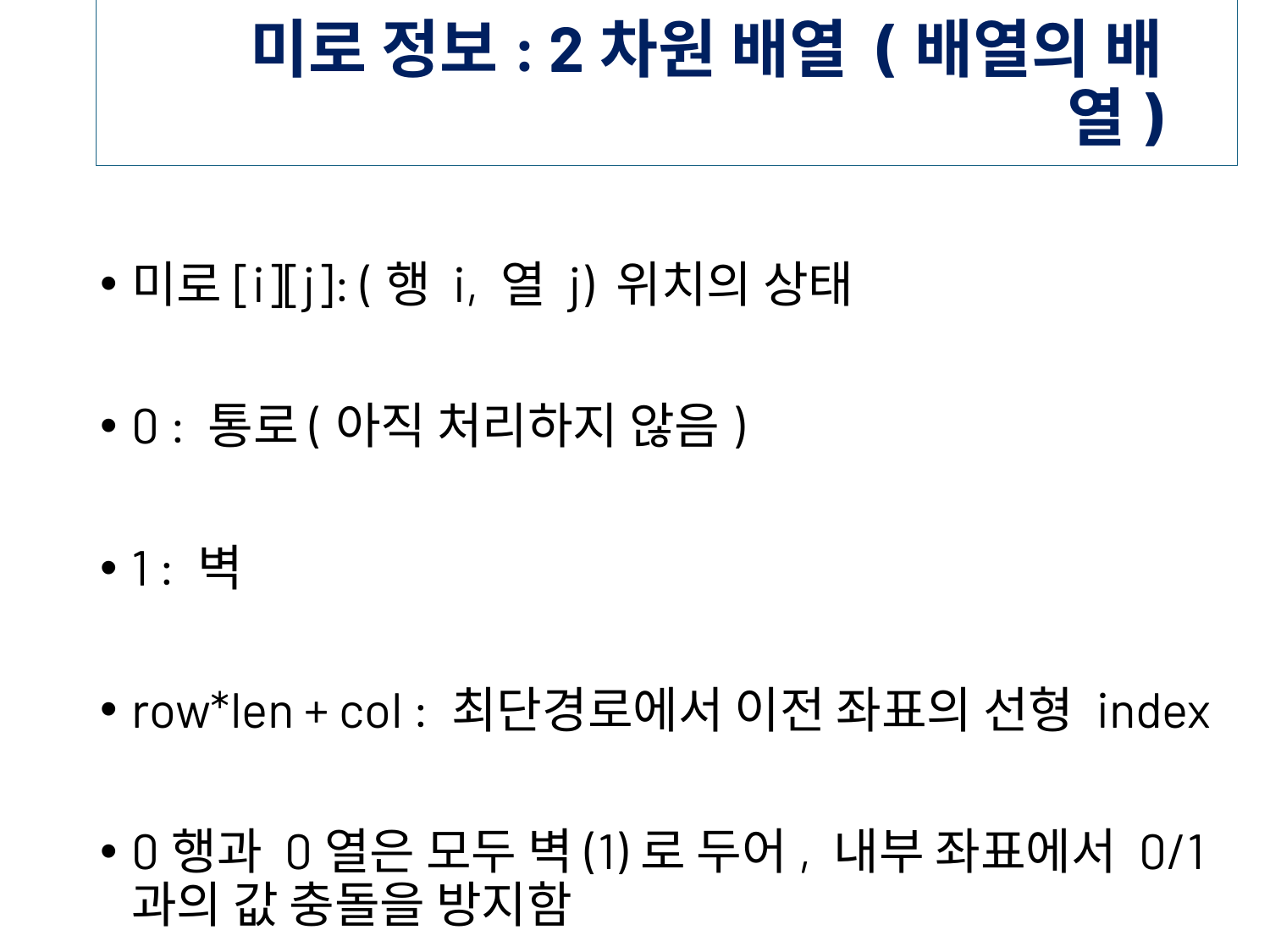

# 미로 정보: 2차원 배열 (배열의 배열)
미로[i][j]: (행 i, 열 j) 위치의 상태

0 : 통로(아직 처리하지 않음)

1 : 벽

row*len + col : 최단경로에서 이전 좌표의 선형 index

0행과 0열은 모두 벽(1)로 두어, 내부 좌표에서 0/1과의 값 충돌을 방지함